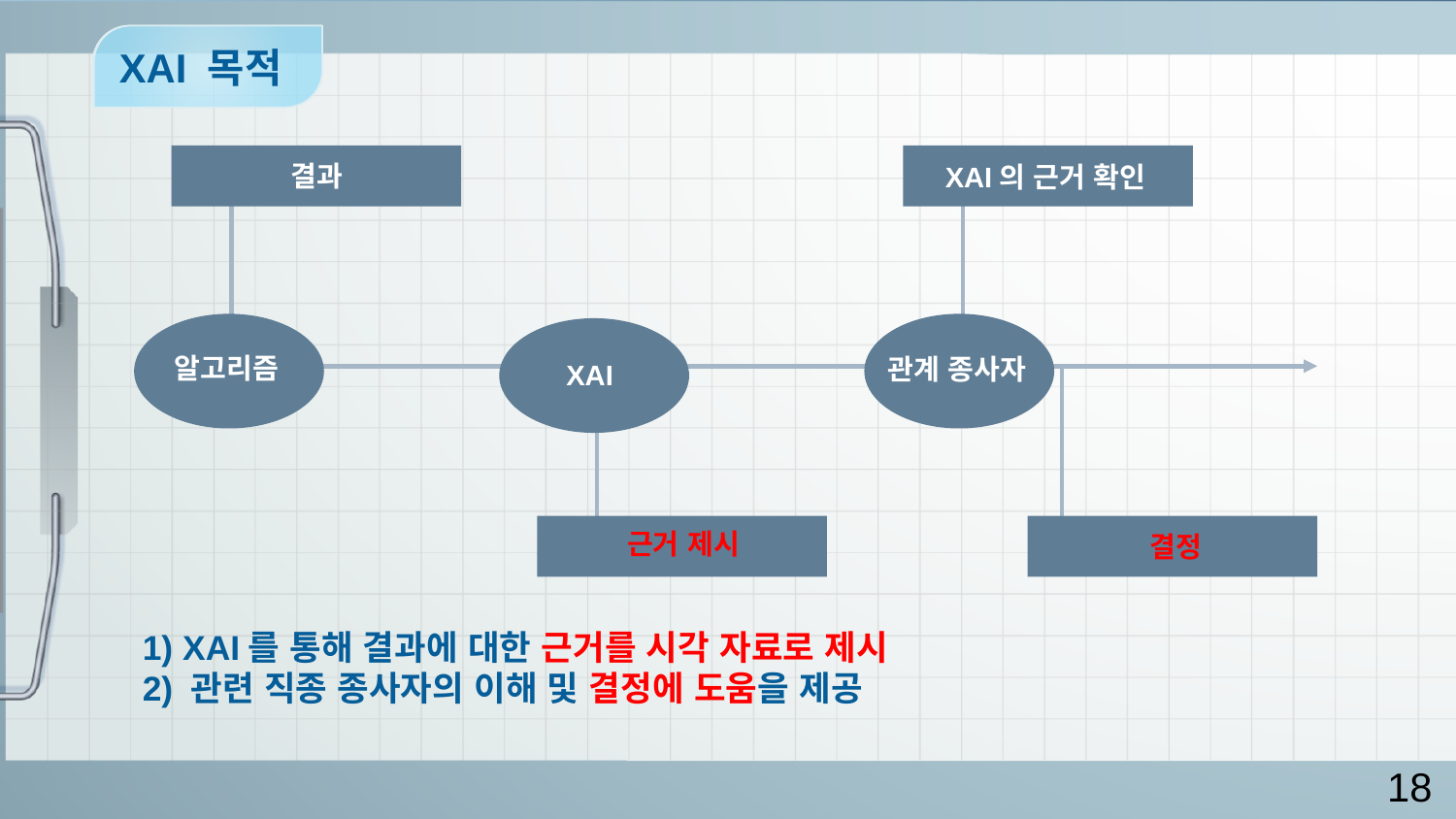

XAI 목적

결과
XAI의 근거 확인
알고리즘
관계 종사자
XAI
근거 제시
결정
1) XAI를 통해 결과에 대한 근거를 시각 자료로 제시
2) 관련 직종 종사자의 이해 및 결정에 도움을 제공
18